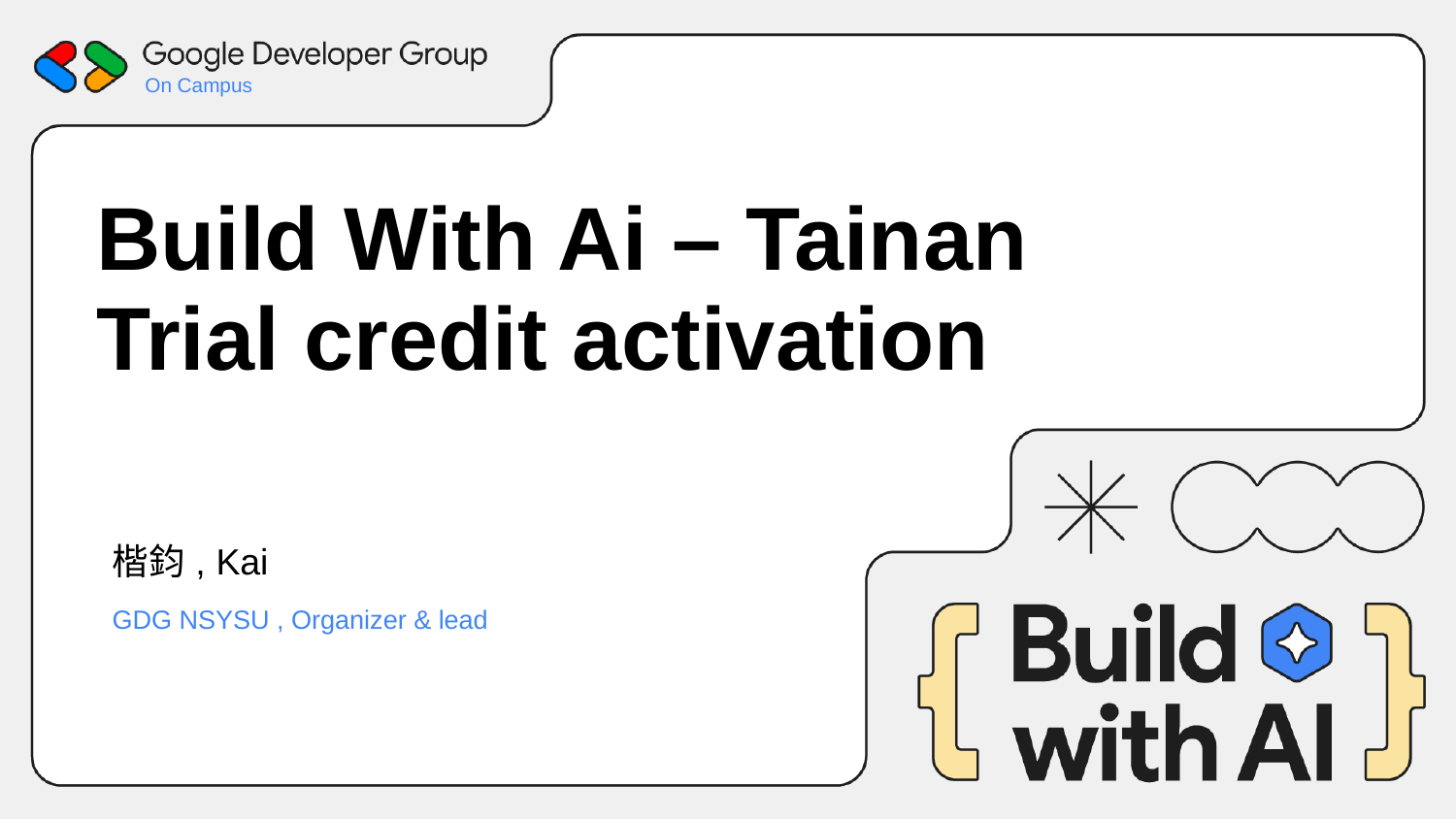

On Campus
# Build With Ai – Tainan Trial credit activation
楷鈞, Kai
GDG NSYSU , Organizer & lead